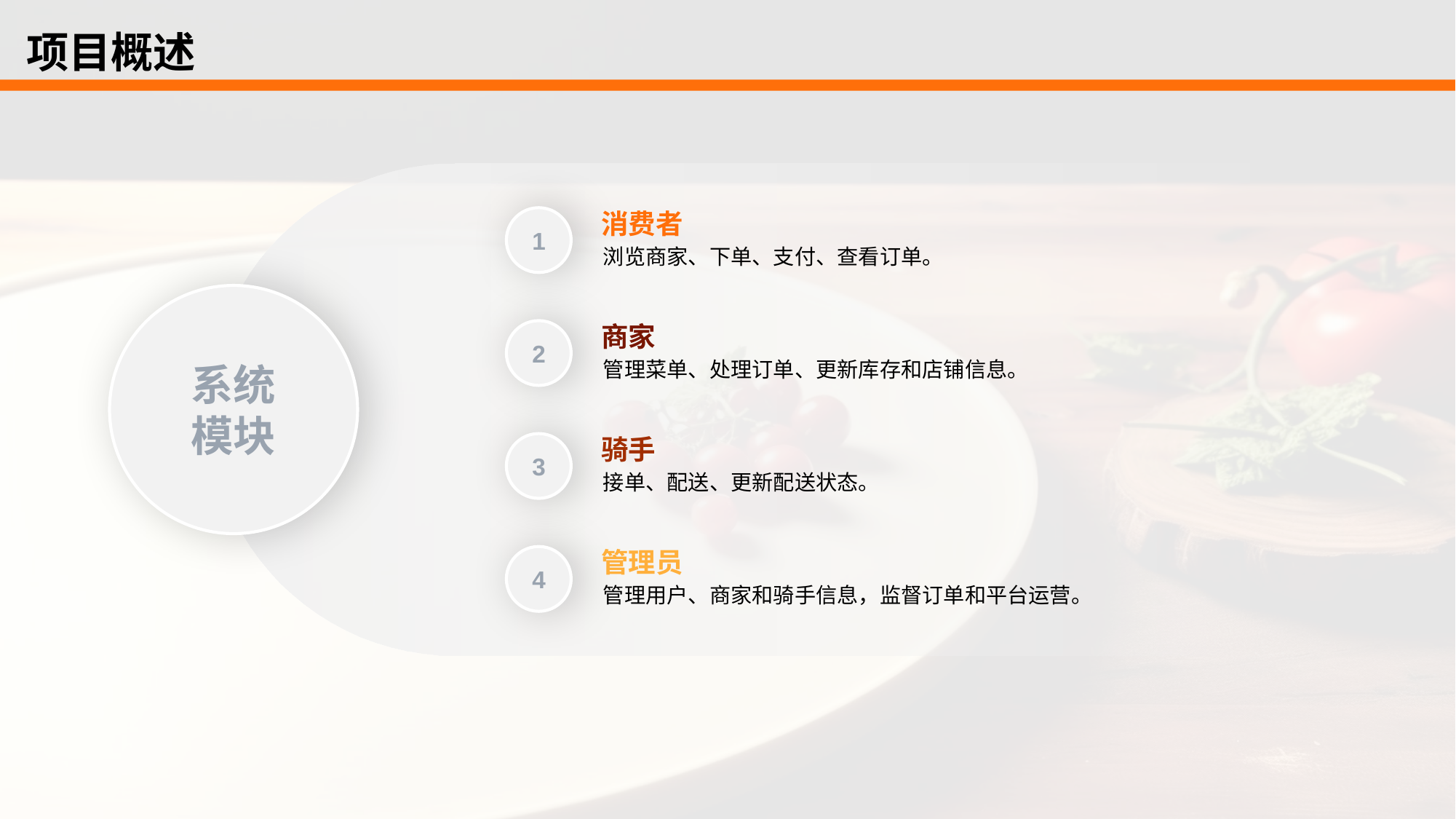

项目概述

系统
模块
消费者
浏览商家、下单、支付、查看订单。
1
商家

管理菜单、处理订单、更新库存和店铺信息。
2
骑手
接单、配送、更新配送状态。
3
管理员
管理用户、商家和骑手信息，监督订单和平台运营。
4